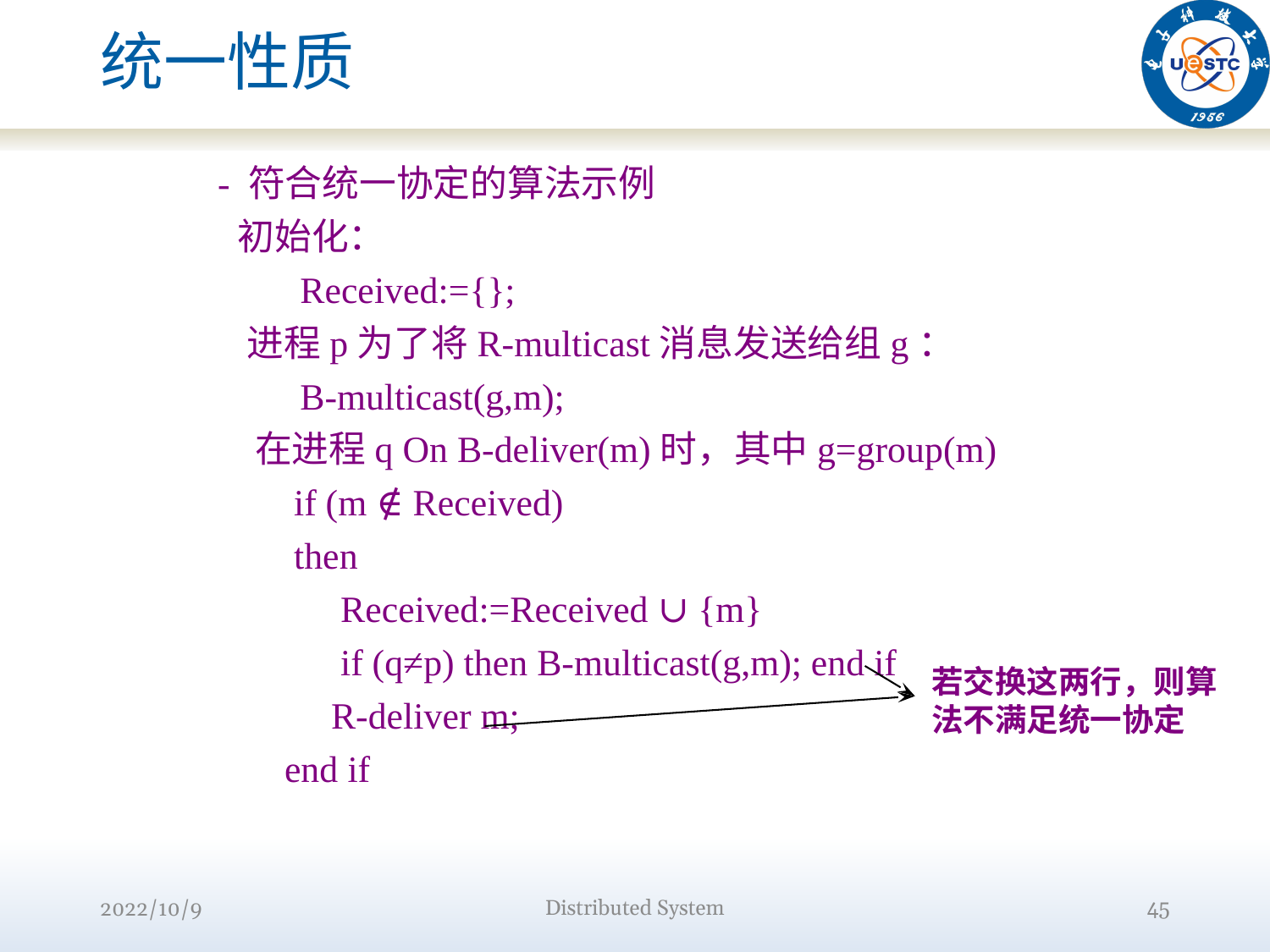

# 统一性质
　 - 符合统一协定的算法示例
　　初始化：
　　　  Received:={};
         进程p为了将R-multicast消息发送给组g：
　　　  B-multicast(g,m);
          在进程q On B-deliver(m)时，其中g=group(m)
              if (m ∉ Received)
              then
                   Received:=Received ∪ {m}
                   if (q≠p) then B-multicast(g,m); end if
                  R-deliver m;
             end if

若交换这两行，则算法不满足统一协定

2022/10/9
Distributed System
45